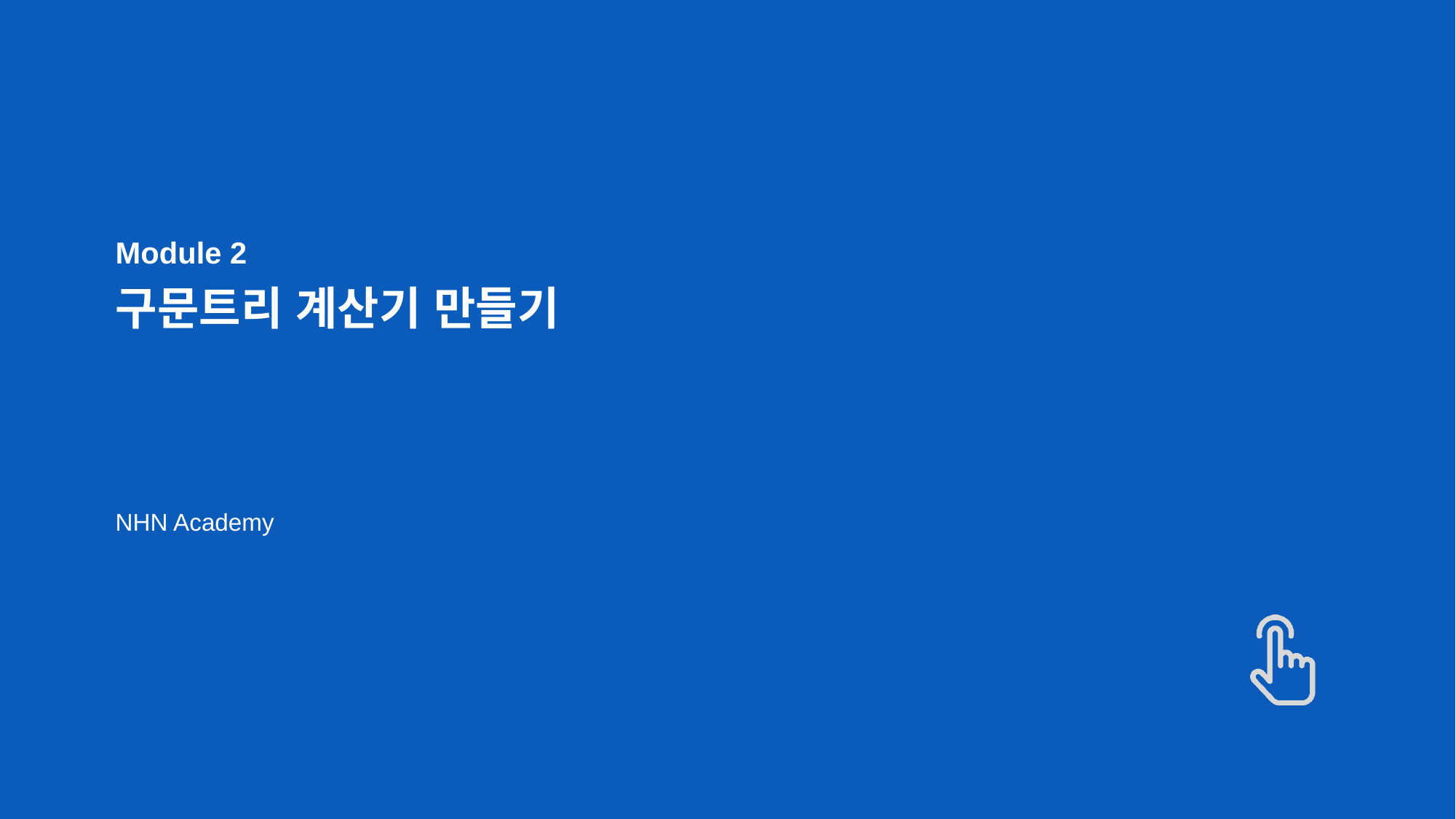

Module 2
구문트리 계산기 만들기
NHN Academy